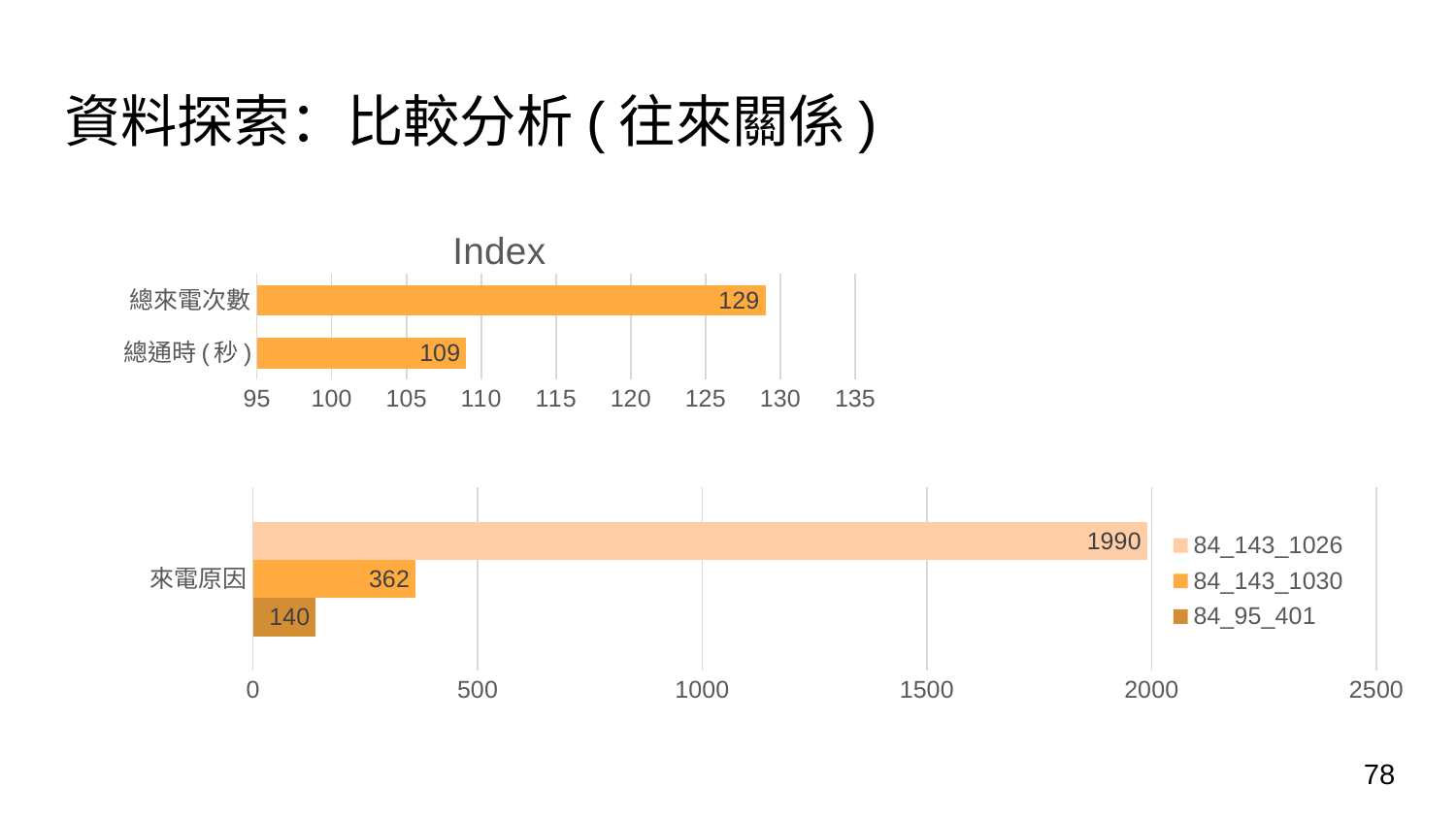

# 資料探索：比較分析(往來關係)

### Chart:

| Category | Index |
|---|---|
| 總通時(秒) | 109.0 |
| 總來電次數 | 129.0 |

### Chart

| Category | 84_95_401 | 84_143_1030 | 84_143_1026 |
|---|---|---|---|
| 來電原因 | 140.0 | 362.0 | 1990.0 |
78